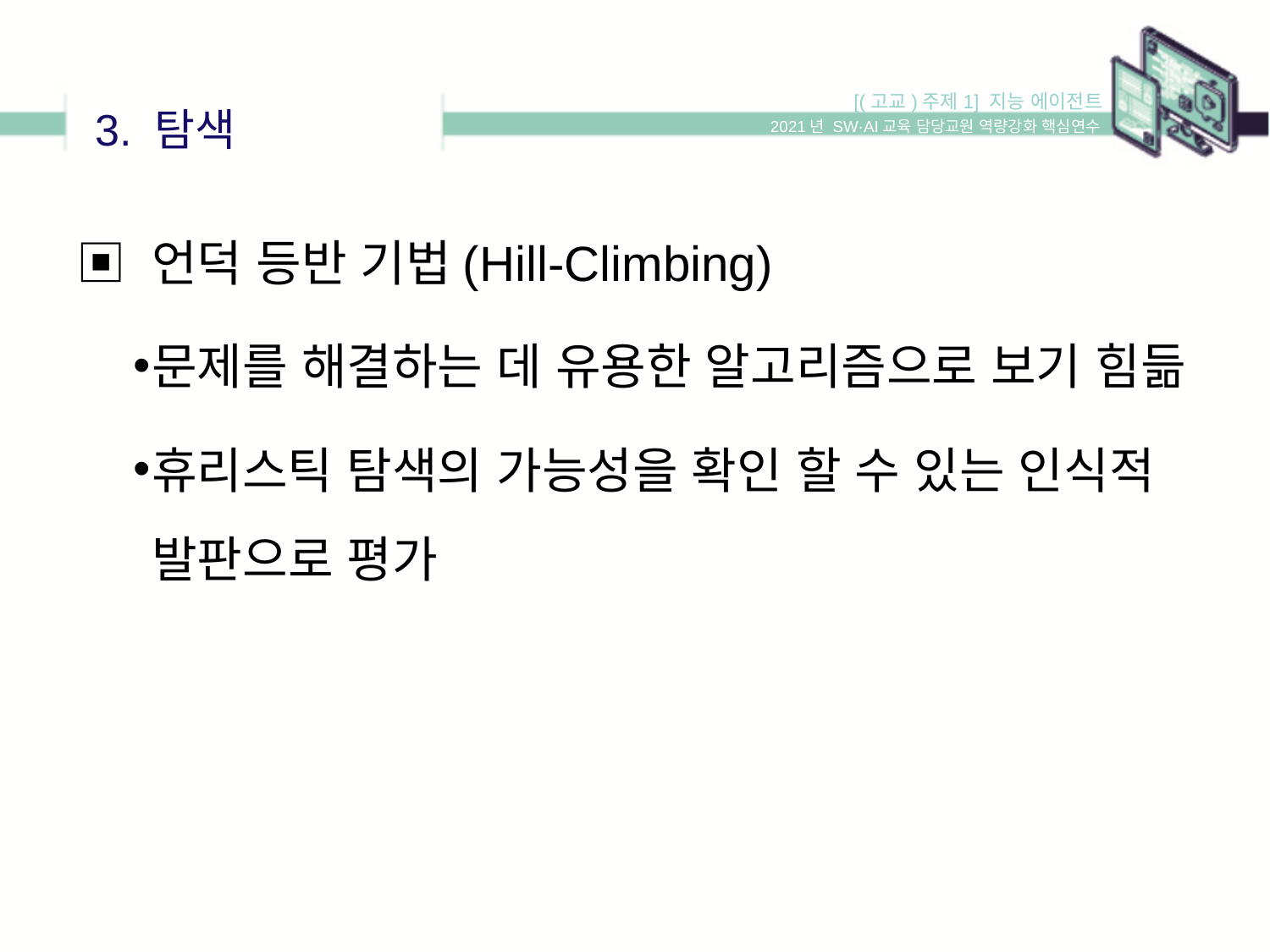

[(고교)주제1] 지능 에이전트
3. 탐색
2021년 SW·AI교육 담당교원 역량강화 핵심연수
▣ 언덕 등반 기법(Hill-Climbing)
문제를 해결하는 데 유용한 알고리즘으로 보기 힘듦
휴리스틱 탐색의 가능성을 확인 할 수 있는 인식적 발판으로 평가